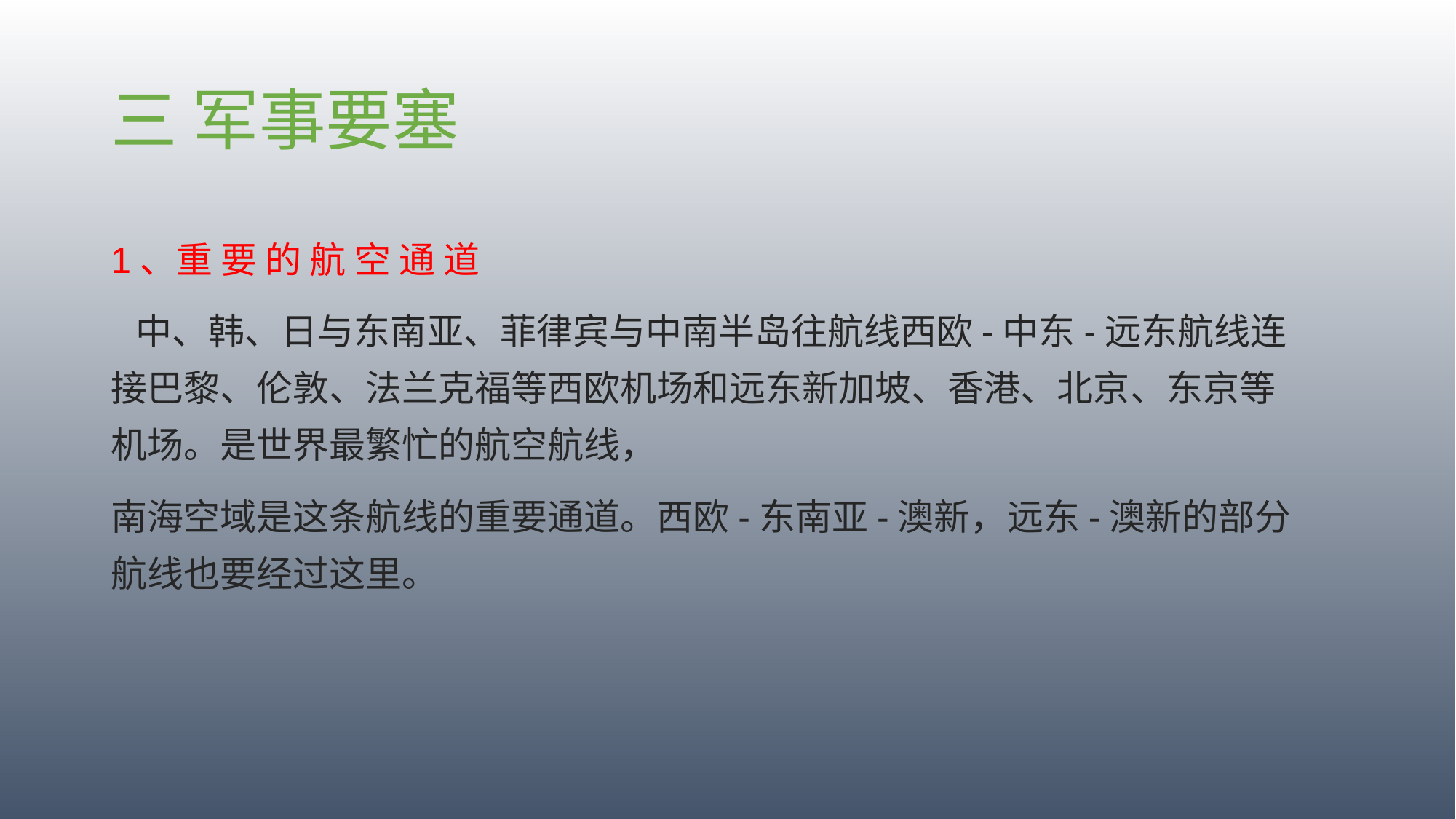

# 三 军事要塞
1、重 要 的 航 空 通 道
  中、韩、日与东南亚、菲律宾与中南半岛往航线西欧-中东-远东航线连接巴黎、伦敦、法兰克福等西欧机场和远东新加坡、香港、北京、东京等机场。是世界最繁忙的航空航线，
南海空域是这条航线的重要通道。西欧-东南亚-澳新，远东-澳新的部分航线也要经过这里。